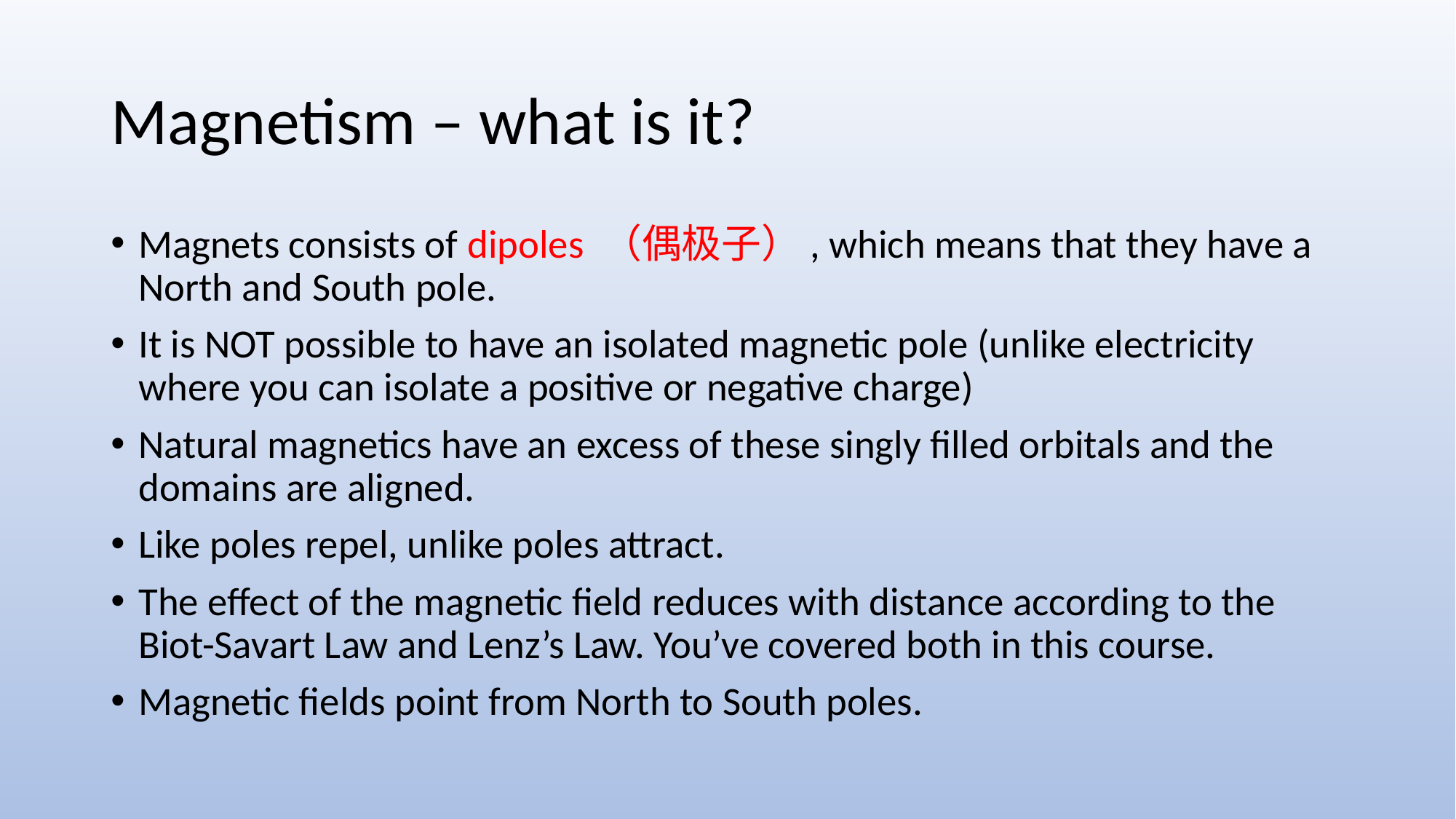

# Magnetism – what is it?
Magnets consists of dipoles （偶极子）, which means that they have a North and South pole.
It is NOT possible to have an isolated magnetic pole (unlike electricity where you can isolate a positive or negative charge)
Natural magnetics have an excess of these singly filled orbitals and the domains are aligned.
Like poles repel, unlike poles attract.
The effect of the magnetic field reduces with distance according to the Biot-Savart Law and Lenz’s Law. You’ve covered both in this course.
Magnetic fields point from North to South poles.